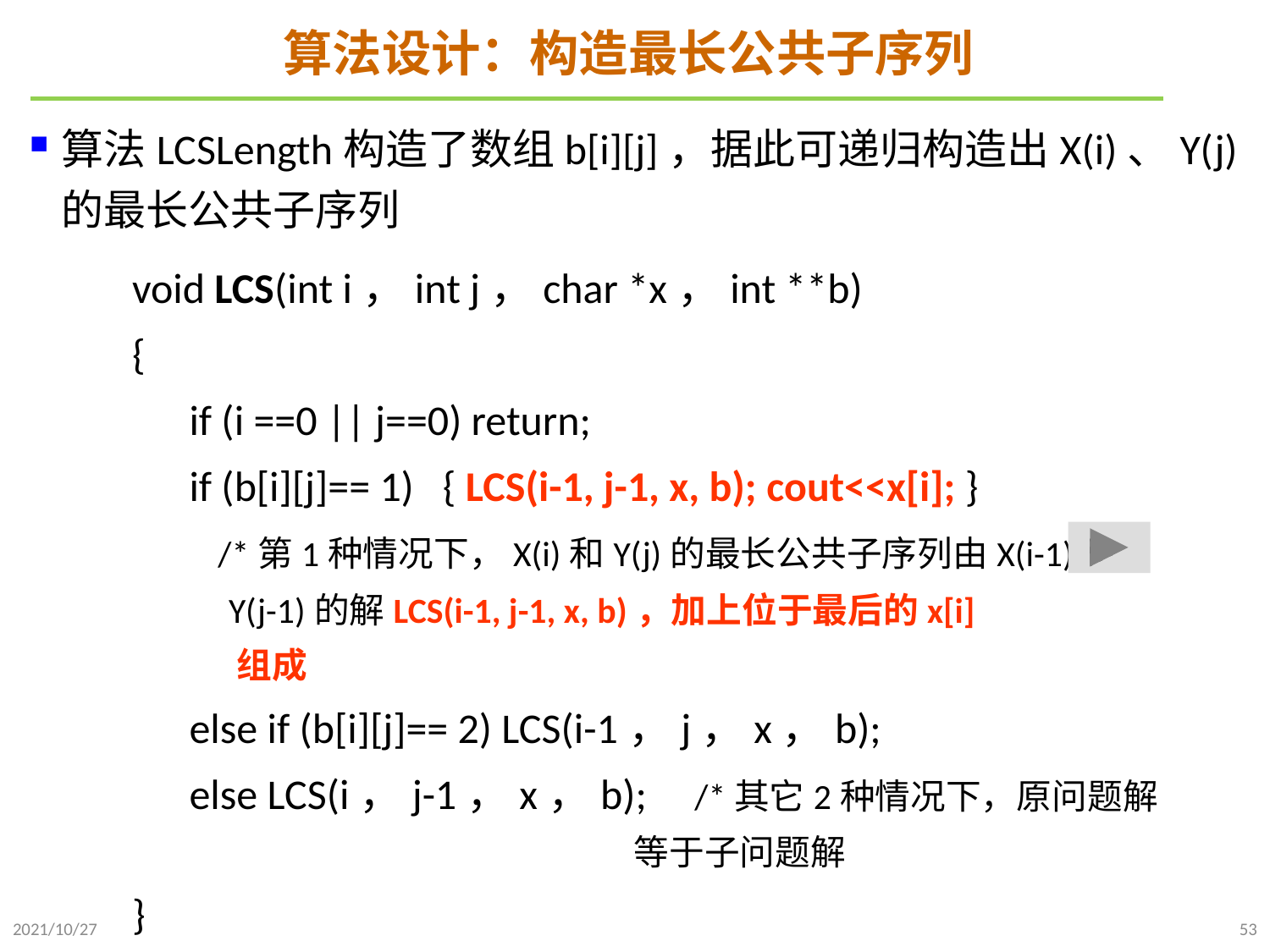

# 算法设计：构造最长公共子序列
算法LCSLength构造了数组b[i][j]，据此可递归构造出X(i)、Y(j)的最长公共子序列
void LCS(int i，int j，char *x，int **b)
{
      if (i ==0 || j==0) return;
      if (b[i][j]== 1)   { LCS(i-1, j-1, x, b); cout<<x[i]; }
         /*第1种情况下，X(i)和Y(j)的最长公共子序列由X(i-1)和
            Y(j-1)的解LCS(i-1, j-1, x, b)，加上位于最后的x[i]
            组成
      else if (b[i][j]== 2) LCS(i-1，j，x，b);
      else LCS(i，j-1，x，b);     /*其它2种情况下，原问题解
                                                               等于子问题解
}

2021/10/27
53